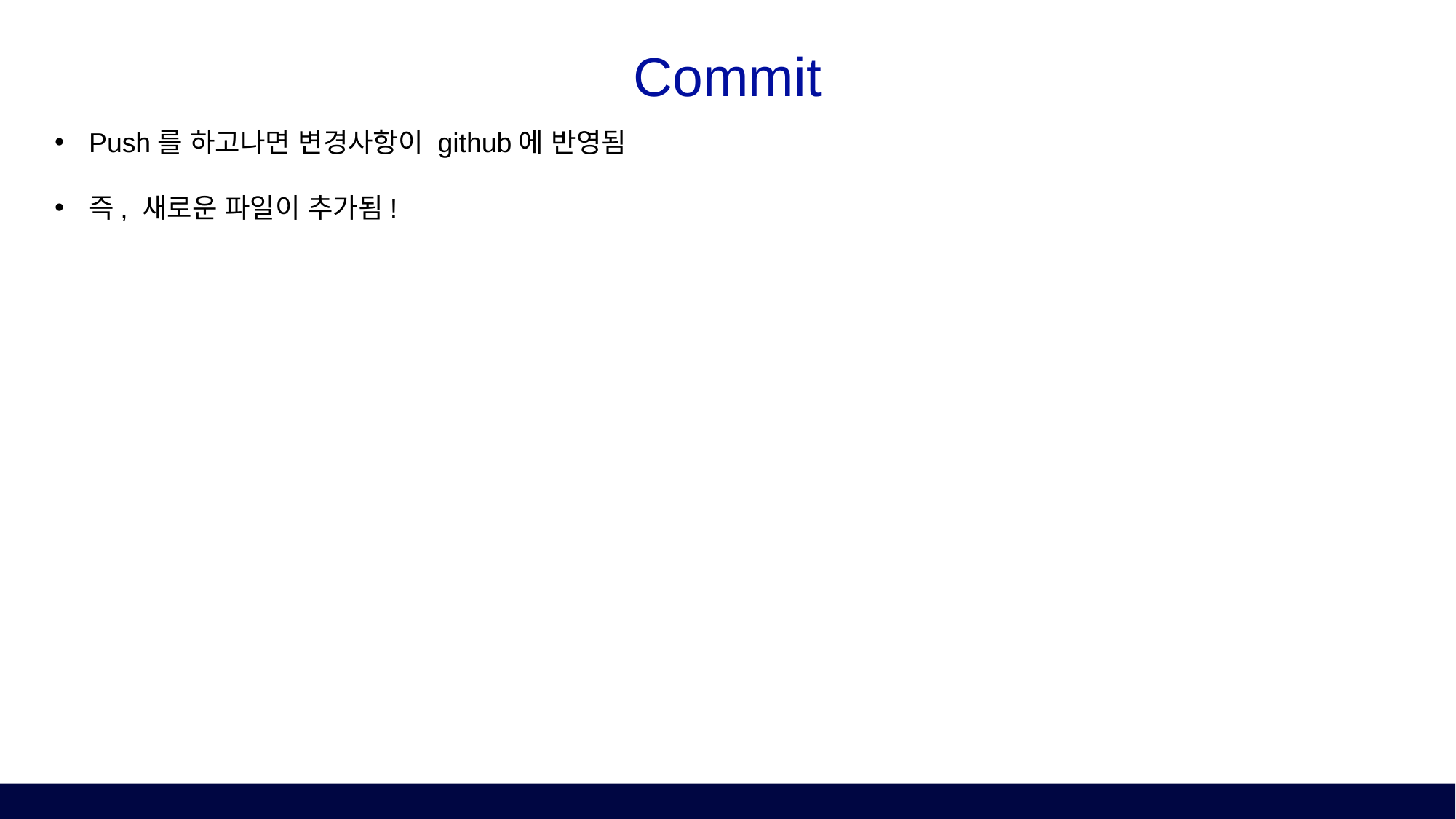

# Commit
Push를 하고나면 변경사항이 github에 반영됨

즉, 새로운 파일이 추가됨!